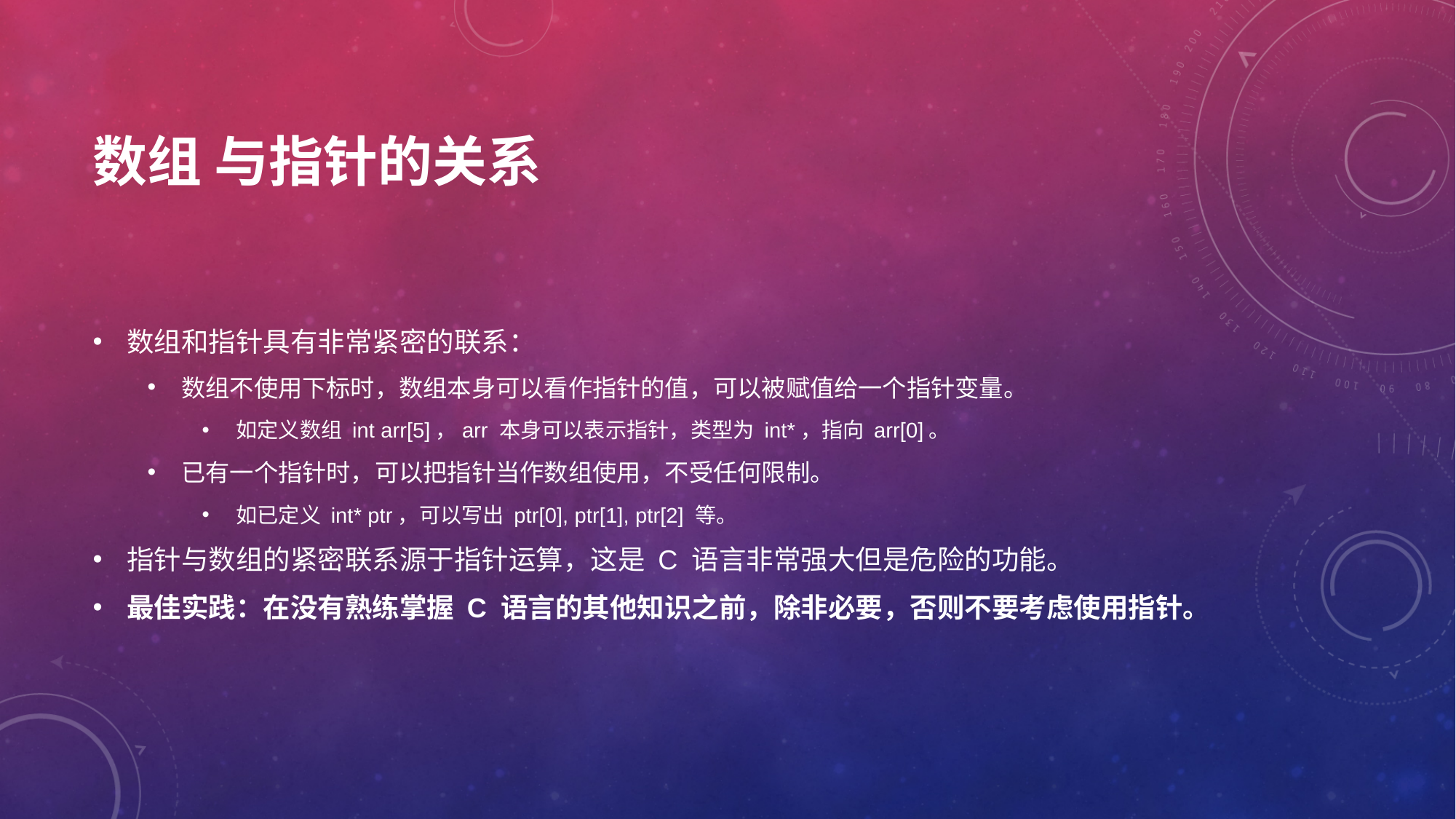

# 数组 与指针的关系
数组和指针具有非常紧密的联系：
数组不使用下标时，数组本身可以看作指针的值，可以被赋值给一个指针变量。
如定义数组 int arr[5]，arr 本身可以表示指针，类型为 int*，指向 arr[0]。
已有一个指针时，可以把指针当作数组使用，不受任何限制。
如已定义 int* ptr，可以写出 ptr[0], ptr[1], ptr[2] 等。
指针与数组的紧密联系源于指针运算，这是 C 语言非常强大但是危险的功能。
最佳实践：在没有熟练掌握 C 语言的其他知识之前，除非必要，否则不要考虑使用指针。